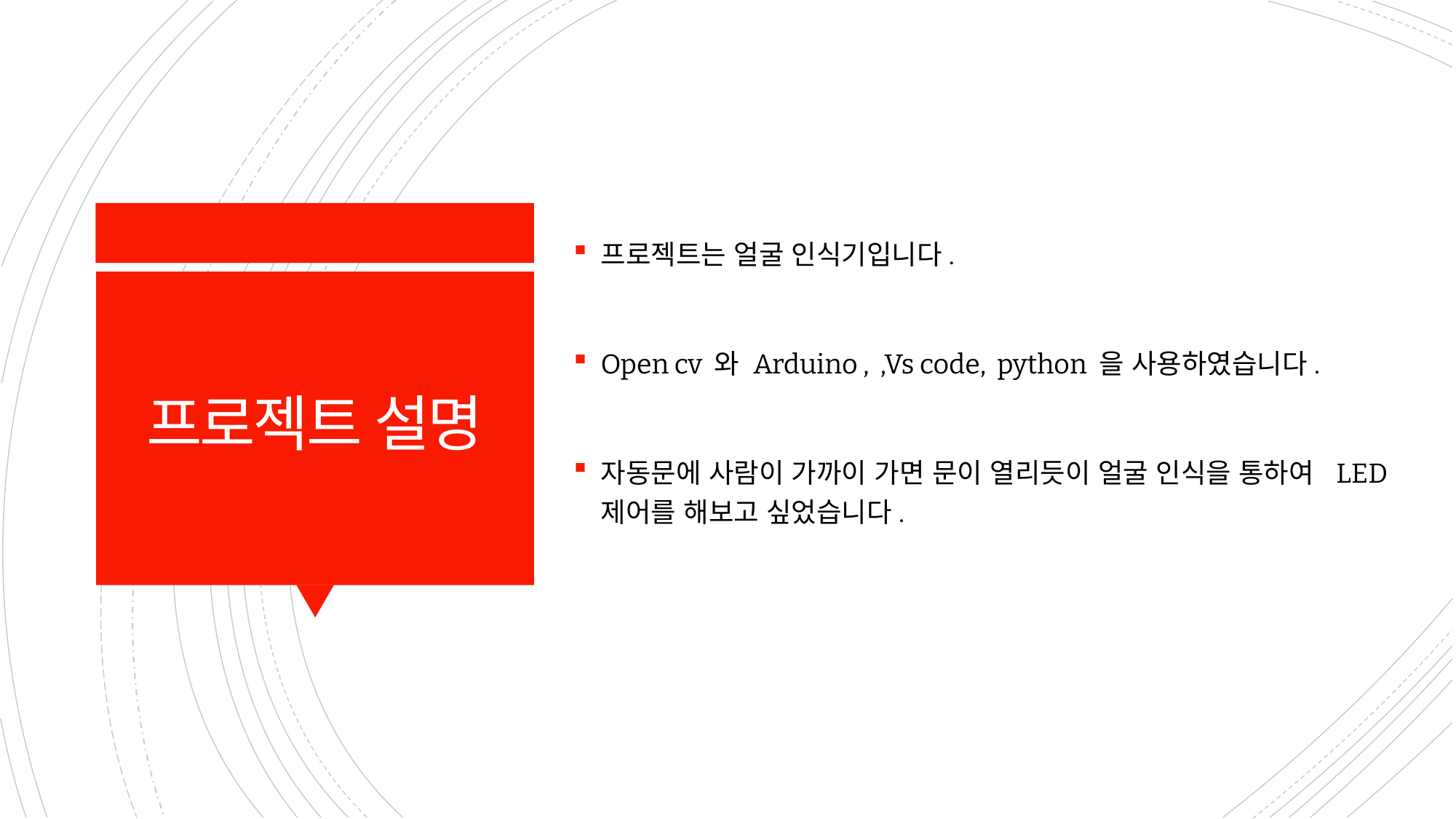

프로젝트는 얼굴 인식기입니다.

Open cv 와 Arduino ,  ,Vs code,  python 을 사용하였습니다.

자동문에 사람이 가까이 가면 문이 열리듯이 얼굴 인식을 통하여  LED 제어를 해보고 싶었습니다.

# 프로젝트 설명